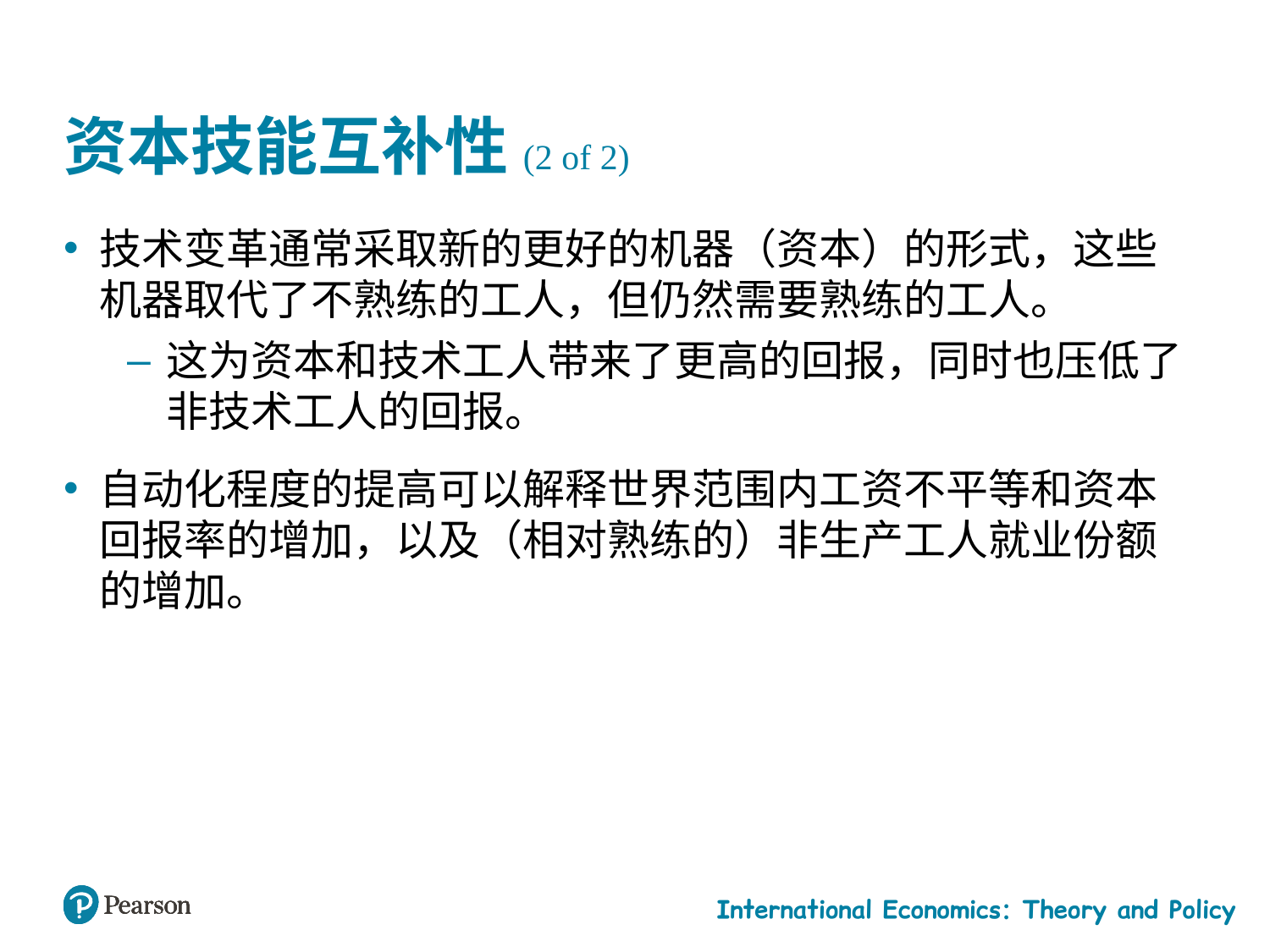

# 资本技能互补性(2 of 2)
技术变革通常采取新的更好的机器（资本）的形式，这些机器取代了不熟练的工人，但仍然需要熟练的工人。
这为资本和技术工人带来了更高的回报，同时也压低了非技术工人的回报。
自动化程度的提高可以解释世界范围内工资不平等和资本回报率的增加，以及（相对熟练的）非生产工人就业份额的增加。